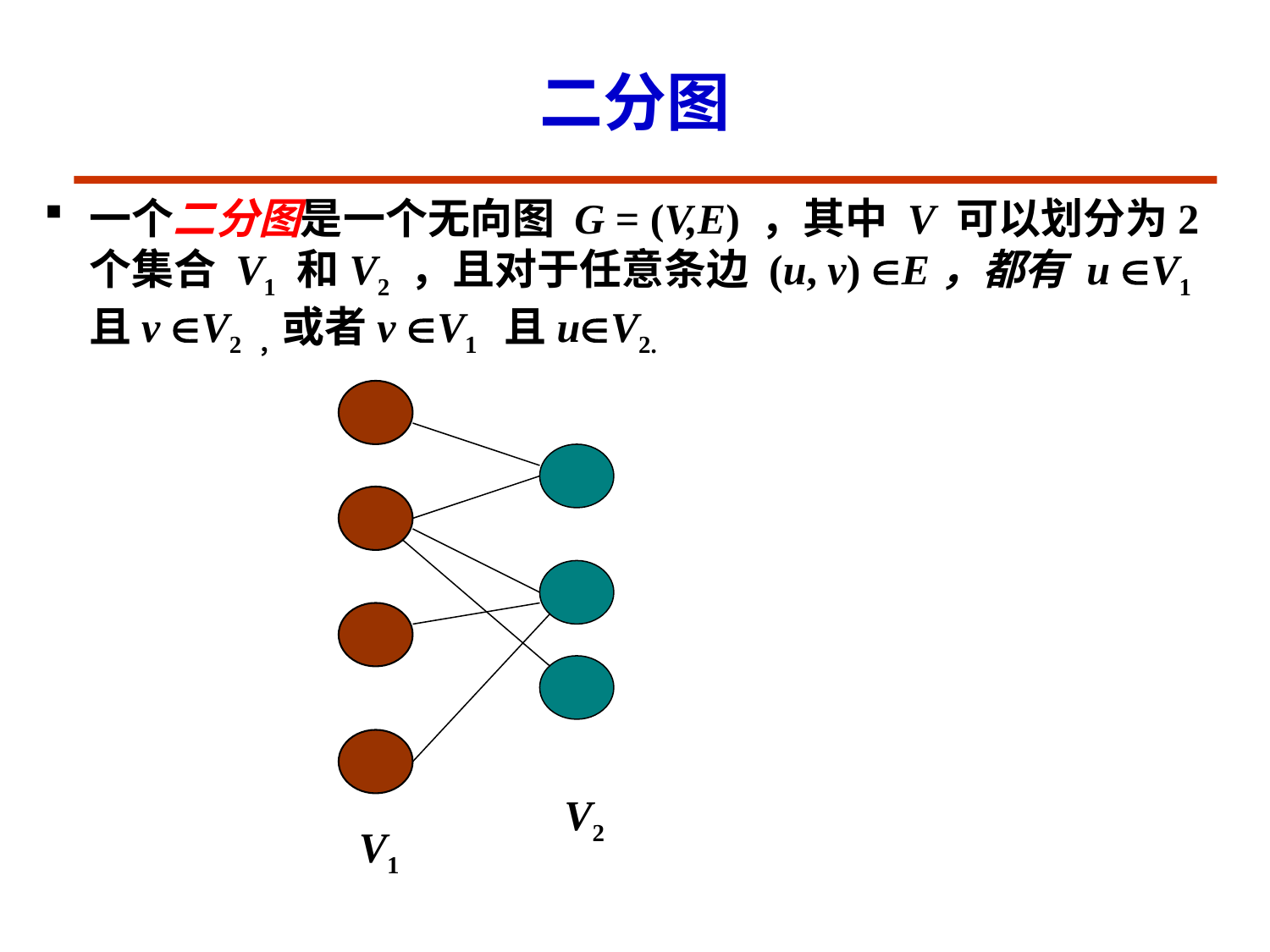

二分图
# 一个二分图是一个无向图 G = (V,E) ，其中 V 可以划分为2 个集合 V1 和V2 ，且对于任意条边 (u, v) ∈E，都有 u ∈V1且v ∈V2 ，或者v ∈V1  且u∈V2.

V2
V1